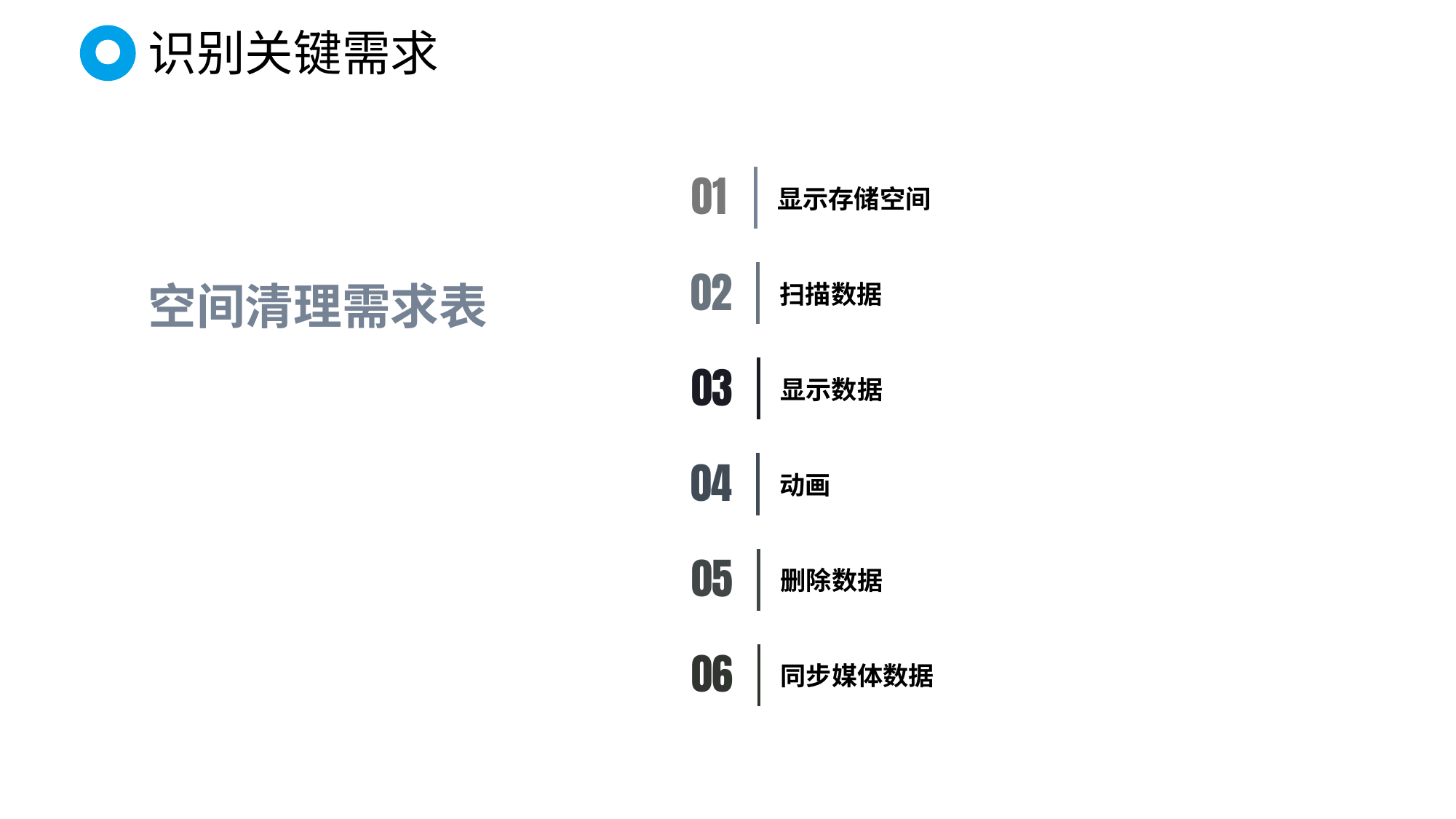

识别关键需求

01
显示存储空间
空间清理需求表
02
扫描数据
03
显示数据
04
动画
05
删除数据
06
同步媒体数据